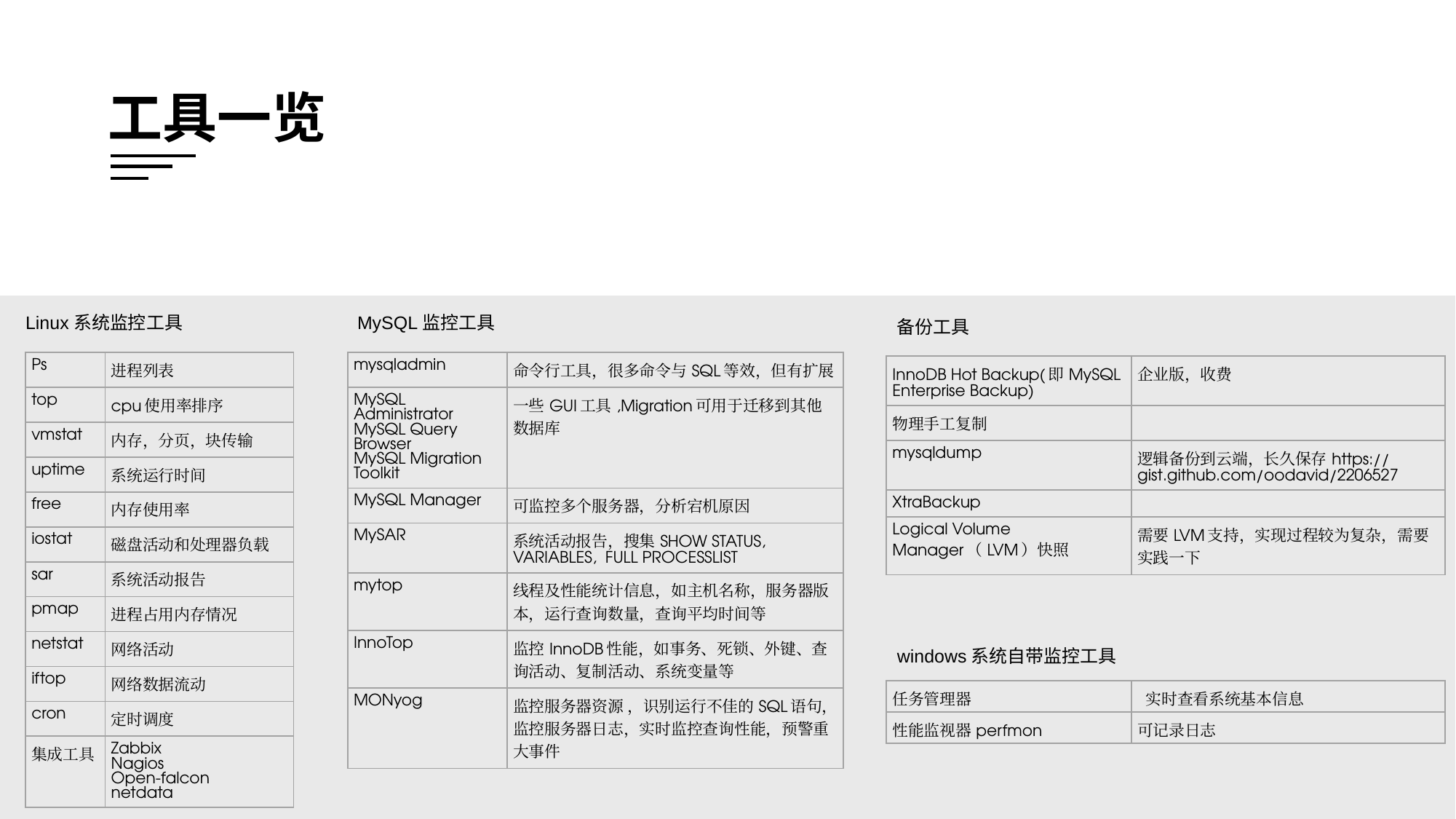

工具一览
MySQL监控工具
Linux系统监控工具
备份工具
| Ps | 进程列表 |
| --- | --- |
| top | cpu使用率排序 |
| vmstat | 内存，分页，块传输 |
| uptime | 系统运行时间 |
| free | 内存使用率 |
| iostat | 磁盘活动和处理器负载 |
| sar | 系统活动报告 |
| pmap | 进程占用内存情况 |
| netstat | 网络活动 |
| iftop | 网络数据流动 |
| cron | 定时调度 |
| 集成工具 | Zabbix Nagios Open-falcon netdata |
| mysqladmin | 命令行工具，很多命令与SQL等效，但有扩展 |
| --- | --- |
| MySQL Administrator MySQL Query Browser MySQL Migration Toolkit | 一些GUI工具,Migration可用于迁移到其他数据库 |
| MySQL Manager | 可监控多个服务器，分析宕机原因 |
| MySAR | 系统活动报告，搜集SHOW STATUS, VARIABLES, FULL PROCESSLIST |
| mytop | 线程及性能统计信息，如主机名称，服务器版本，运行查询数量，查询平均时间等 |
| InnoTop | 监控InnoDB性能，如事务、死锁、外键、查询活动、复制活动、系统变量等 |
| MONyog | 监控服务器资源 ，识别运行不佳的SQL语句，监控服务器日志，实时监控查询性能，预警重大事件 |
| InnoDB Hot Backup(即MySQL Enterprise Backup) | 企业版，收费 |
| --- | --- |
| 物理手工复制 |  |
| mysqldump | 逻辑备份到云端，长久保存https://gist.github.com/oodavid/2206527 |
| XtraBackup |  |
| Logical Volume Manager（LVM）快照 | 需要LVM支持，实现过程较为复杂，需要实践一下 |
windows系统自带监控工具
| 任务管理器 | 实时查看系统基本信息 |
| --- | --- |
| 性能监视器perfmon | 可记录日志 |